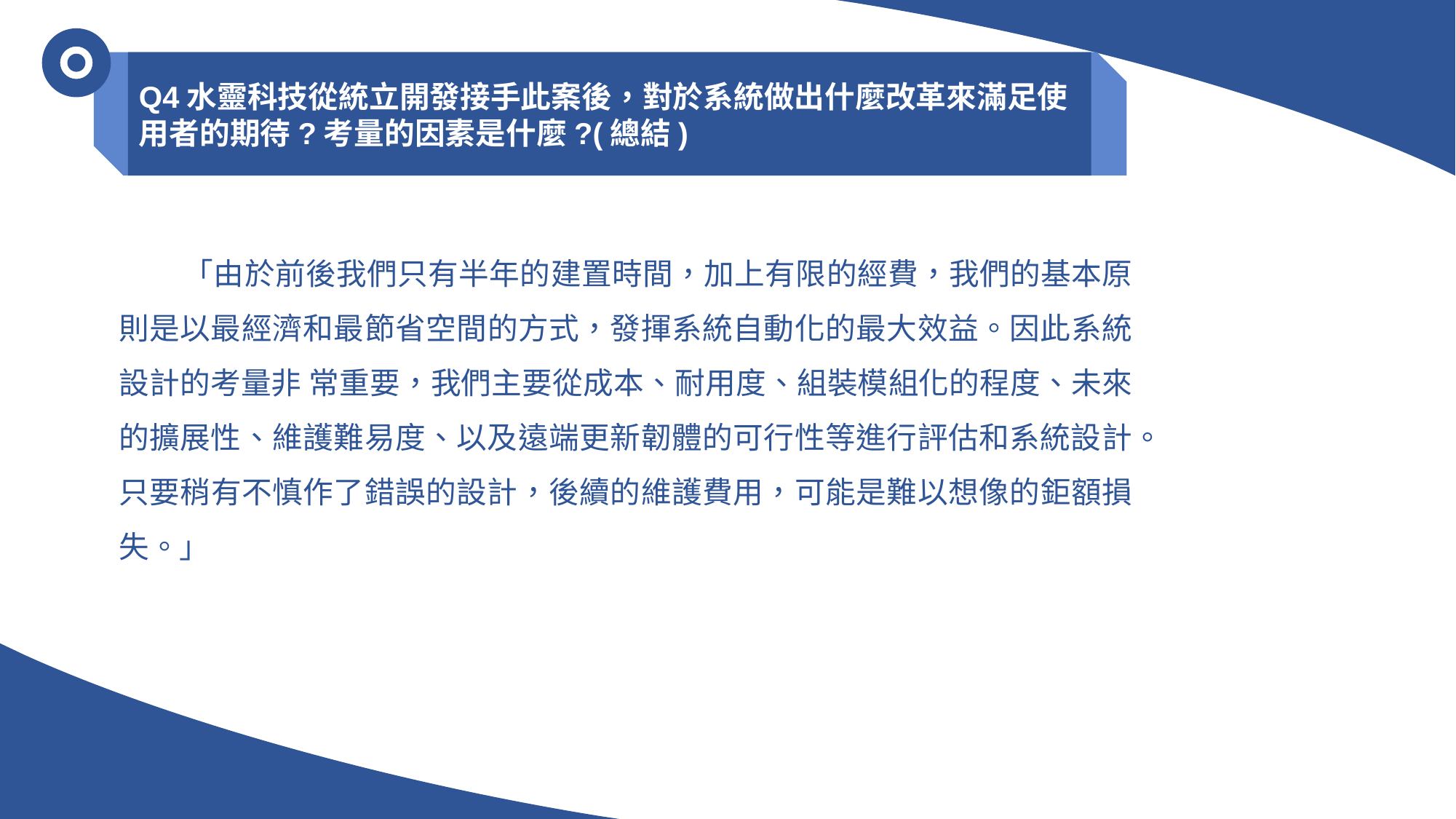

Q4水靈科技從統立開發接手此案後，對於系統做出什麼改革來滿足使用者的期待?考量的因素是什麼?(總結)
「由於前後我們只有半年的建置時間，加上有限的經費，我們的基本原則是以最經濟和最節省空間的方式，發揮系統自動化的最大效益。因此系統設計的考量非 常重要，我們主要從成本、耐用度、組裝模組化的程度、未來的擴展性、維護難易度、以及遠端更新韌體的可行性等進行評估和系統設計。只要稍有不慎作了錯誤的設計，後續的維護費用，可能是難以想像的鉅額損失。」